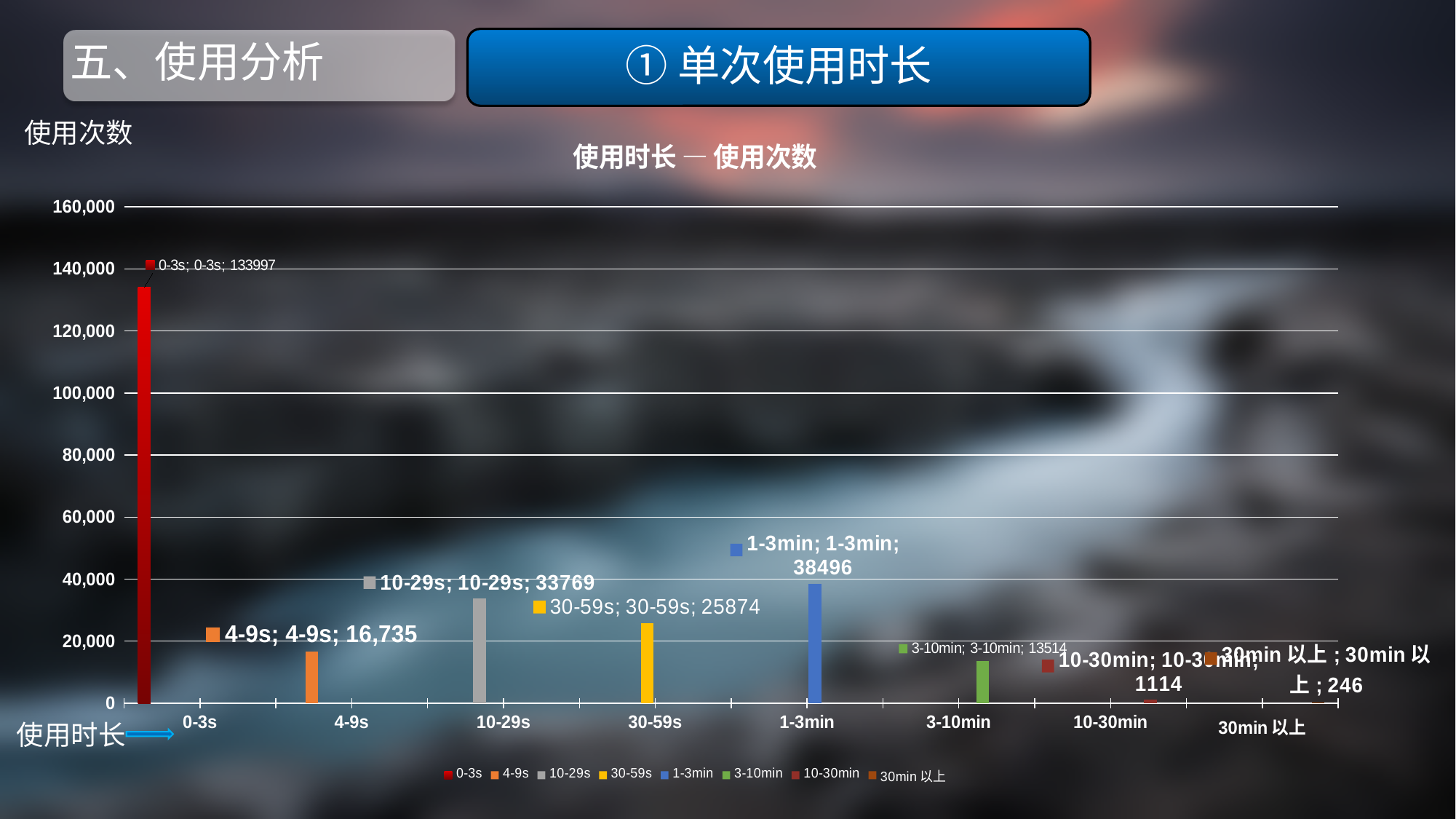

# 五、使用分析
①单次使用时长

### Chart: 使用时长 — 使用次数

| Category | 0-3s | 4-9s | 10-29s | 30-59s | 1-3min | 3-10min | 10-30min | 30min以上 |
|---|---|---|---|---|---|---|---|---|
| 0-3s | 133997.0 | None | None | None | None | None | None | None |
| 4-9s | None | 16735.0 | None | None | None | None | None | None |
| 10-29s | None | None | 33769.0 | None | None | None | None | None |
| 30-59s | None | None | None | 25874.0 | None | None | None | None |
| 1-3min | None | None | None | None | 38496.0 | None | None | None |
| 3-10min | None | None | None | None | None | 13514.0 | None | None |
| 10-30min | None | None | None | None | None | None | 1114.0 | None |
| 30min以上 | None | None | None | None | None | None | None | 246.0 |
使用次数
使用时长